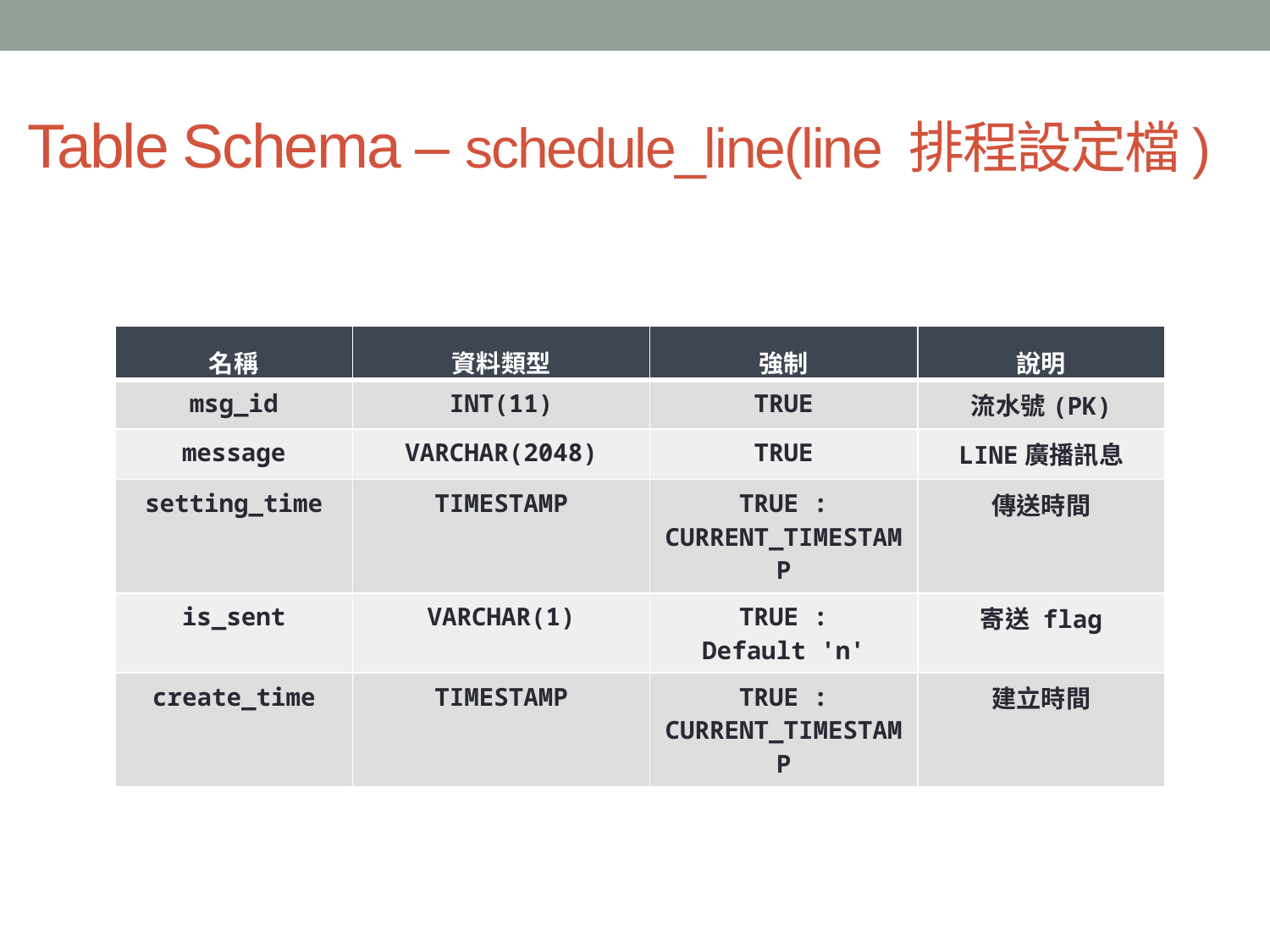

# Table Schema – schedule_line(line 排程設定檔)
| 名稱 | 資料類型 | 強制 | 說明 |
| --- | --- | --- | --- |
| msg\_id | INT(11) | TRUE | 流水號(PK) |
| message | VARCHAR(2048) | TRUE | LINE廣播訊息 |
| setting\_time | TIMESTAMP | TRUE : CURRENT\_TIMESTAMP | 傳送時間 |
| is\_sent | VARCHAR(1) | TRUE : Default 'n' | 寄送 flag |
| create\_time | TIMESTAMP | TRUE : CURRENT\_TIMESTAMP | 建立時間 |